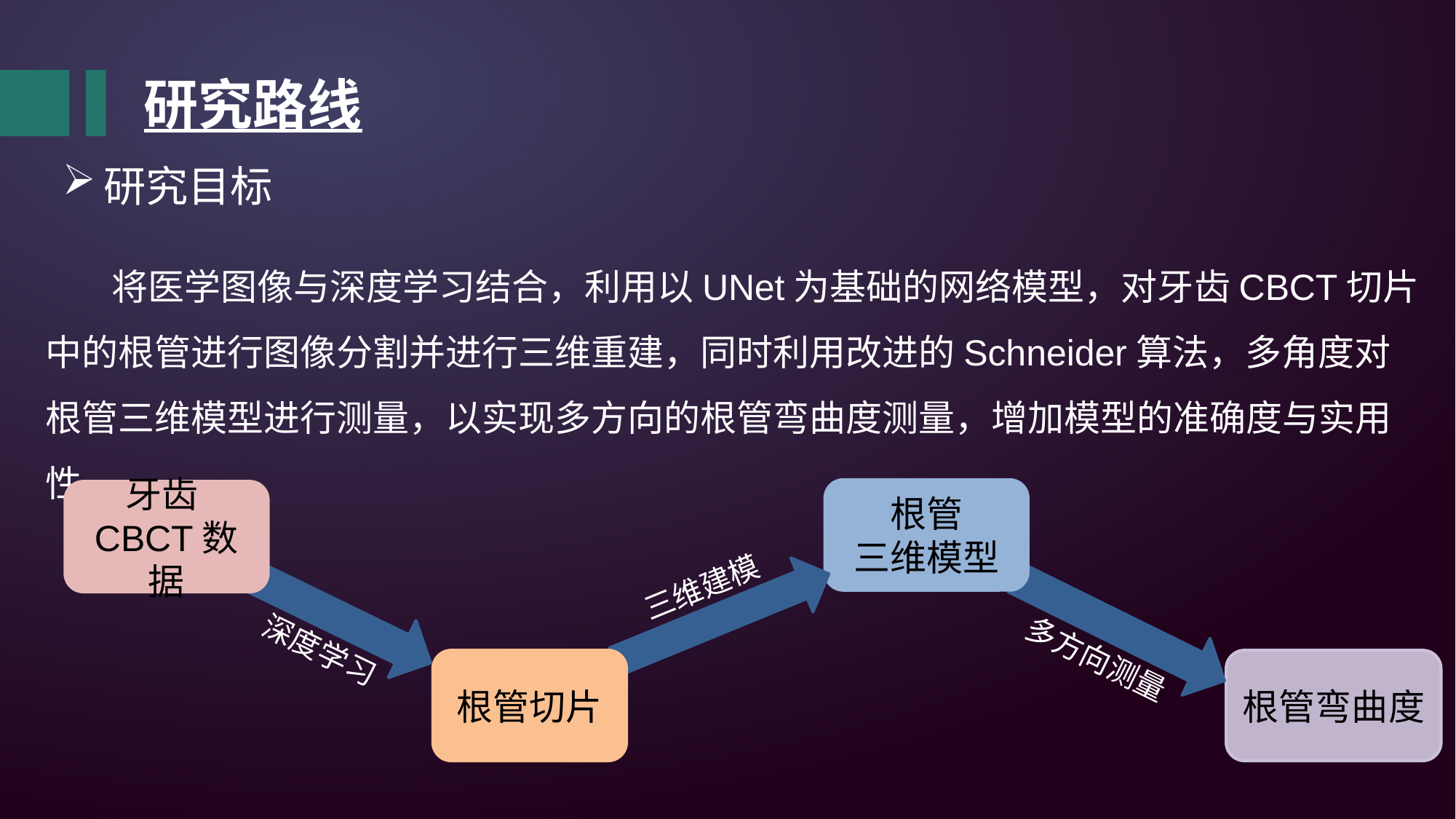

研究路线

研究目标
       将医学图像与深度学习结合，利用以UNet为基础的网络模型，对牙齿CBCT切片中的根管进行图像分割并进行三维重建，同时利用改进的Schneider算法，多角度对根管三维模型进行测量，以实现多方向的根管弯曲度测量，增加模型的准确度与实用性。
根管
三维模型
牙齿CBCT数据
三维建模

深度学习

多方向测量
根管切片
根管弯曲度